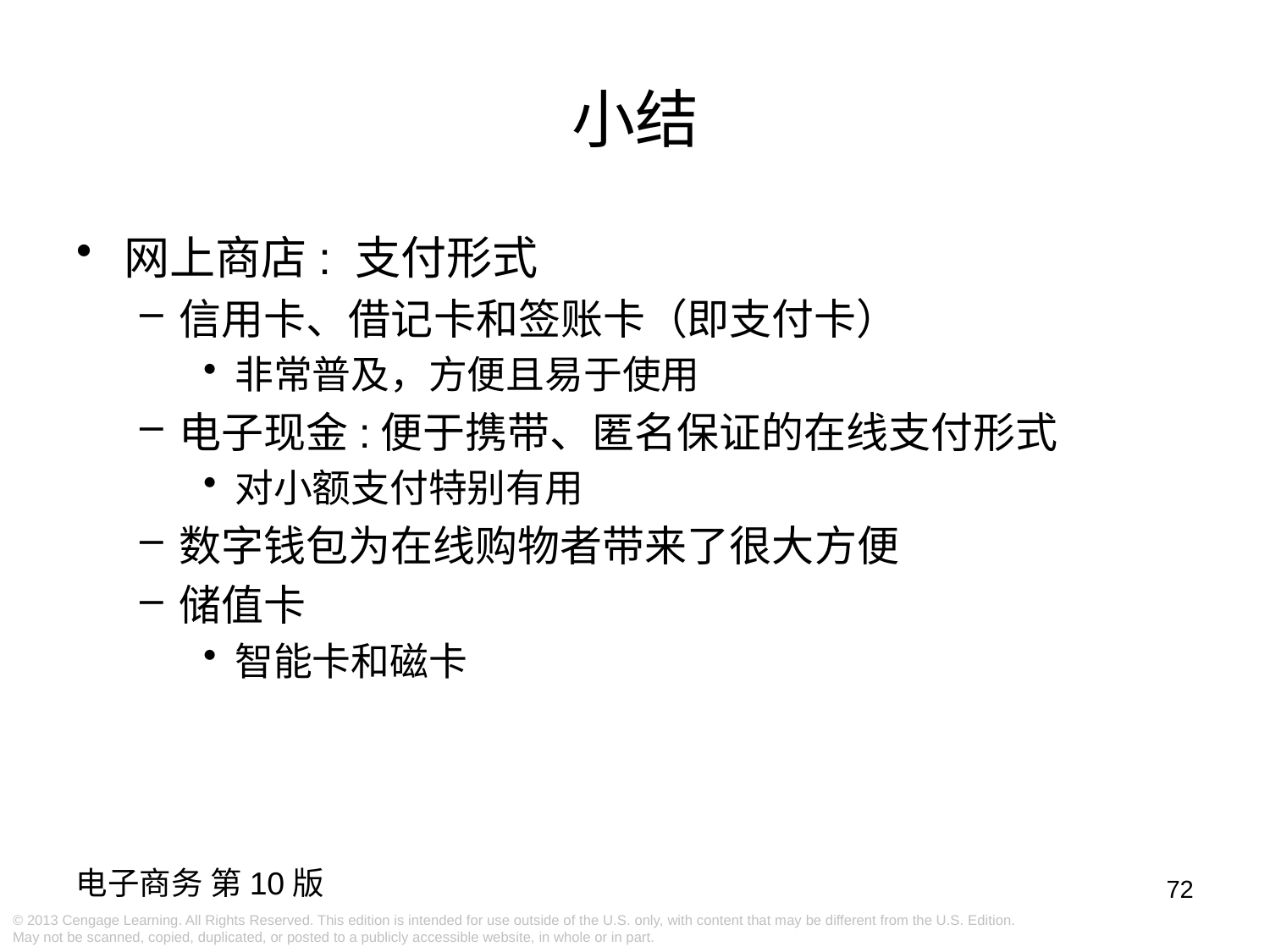

小结
网上商店: 支付形式
信用卡、借记卡和签账卡（即支付卡）
非常普及，方便且易于使用
电子现金:便于携带、匿名保证的在线支付形式
对小额支付特别有用
数字钱包为在线购物者带来了很大方便
储值卡
智能卡和磁卡
72